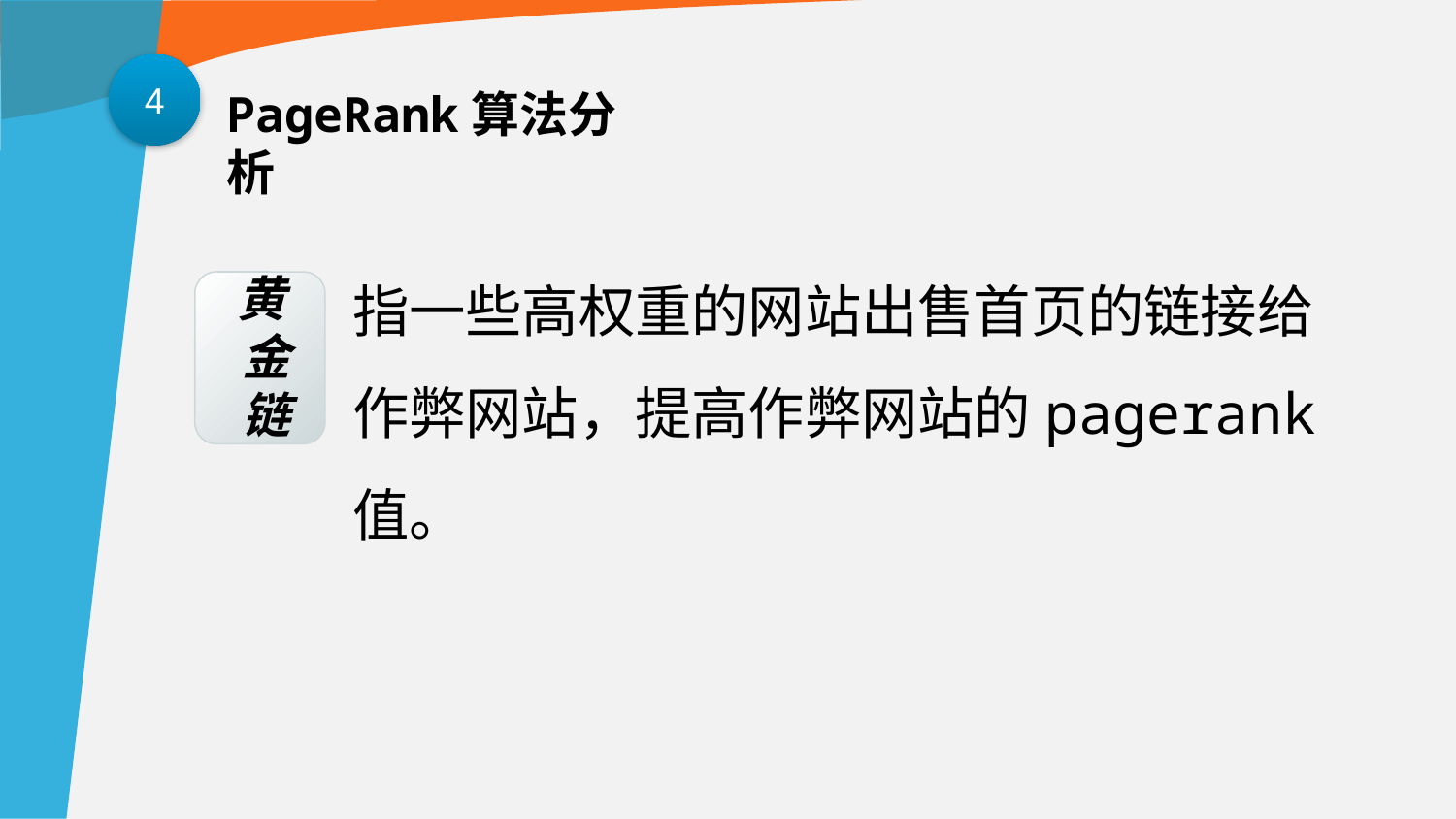

4
PageRank算法分析
指一些高权重的网站出售首页的链接给作弊网站，提高作弊网站的pagerank值。

  黄
  金
  链